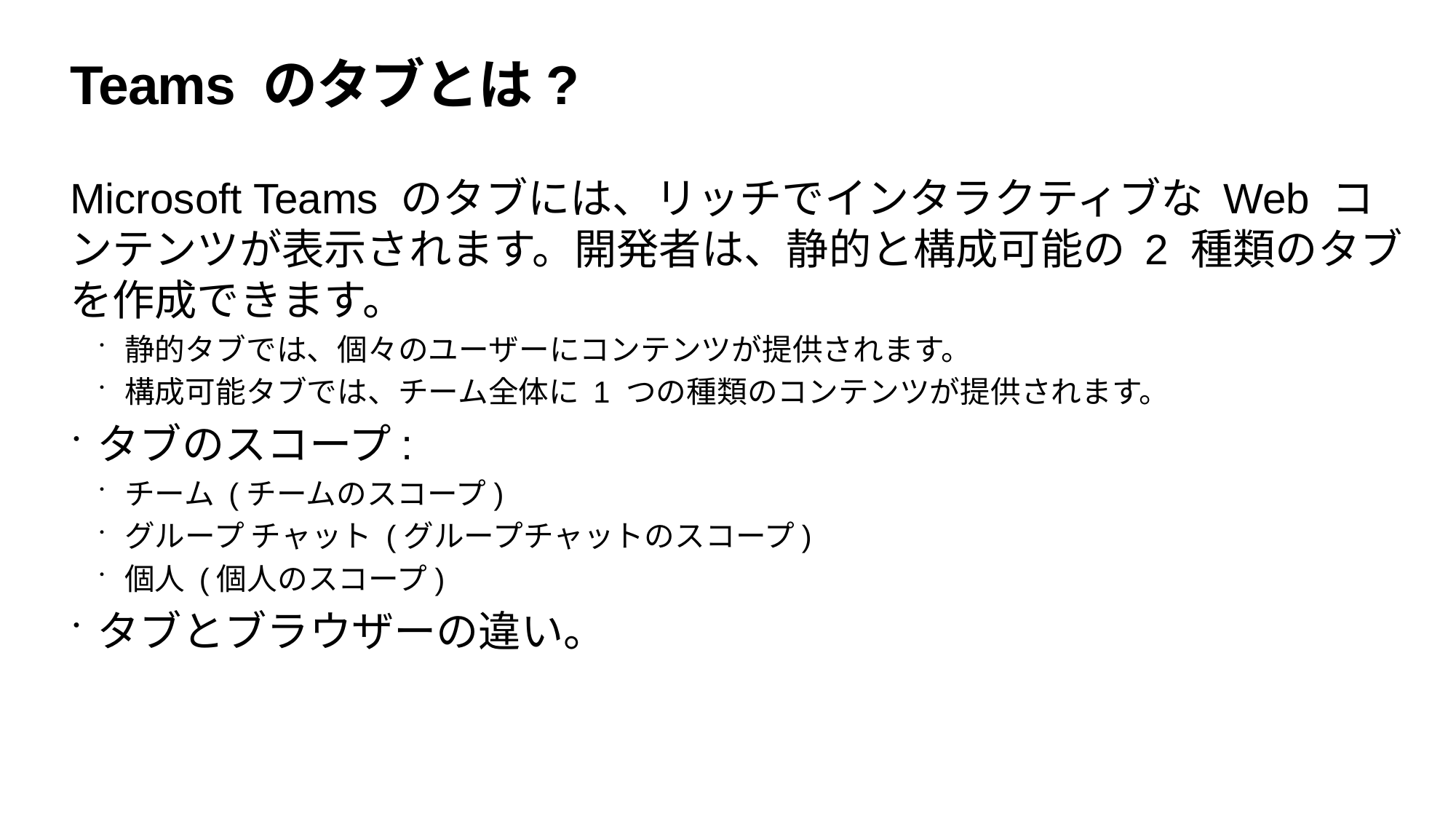

# Teams のタブとは?
Microsoft Teams のタブには、リッチでインタラクティブな Web コンテンツが表示されます。開発者は、静的と構成可能の 2 種類のタブを作成できます。
静的タブでは、個々のユーザーにコンテンツが提供されます。
構成可能タブでは、チーム全体に 1 つの種類のコンテンツが提供されます。
タブのスコープ:
チーム (チームのスコープ)
グループ チャット (グループチャットのスコープ)
個人 (個人のスコープ)
タブとブラウザーの違い。